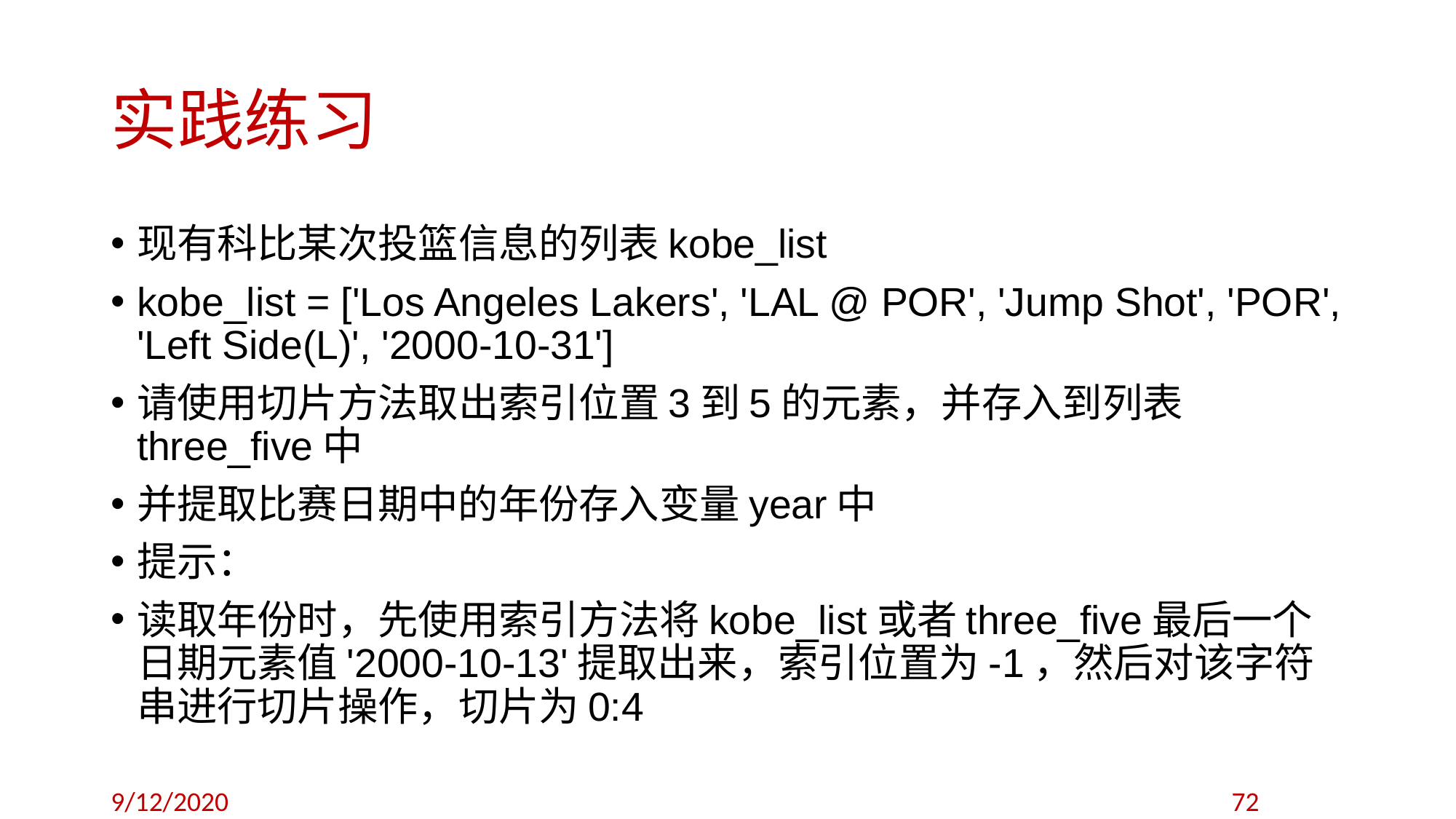

# 实践练习
现有科比某次投篮信息的列表kobe_list
kobe_list = ['Los Angeles Lakers', 'LAL @ POR', 'Jump Shot', 'POR', 'Left Side(L)', '2000-10-31']
请使用切片方法取出索引位置3到5的元素，并存入到列表three_five中
并提取比赛日期中的年份存入变量year中
提示：
读取年份时，先使用索引方法将kobe_list或者three_five最后一个日期元素值'2000-10-13'提取出来，索引位置为-1，然后对该字符串进行切片操作，切片为0:4

9/12/2020
72